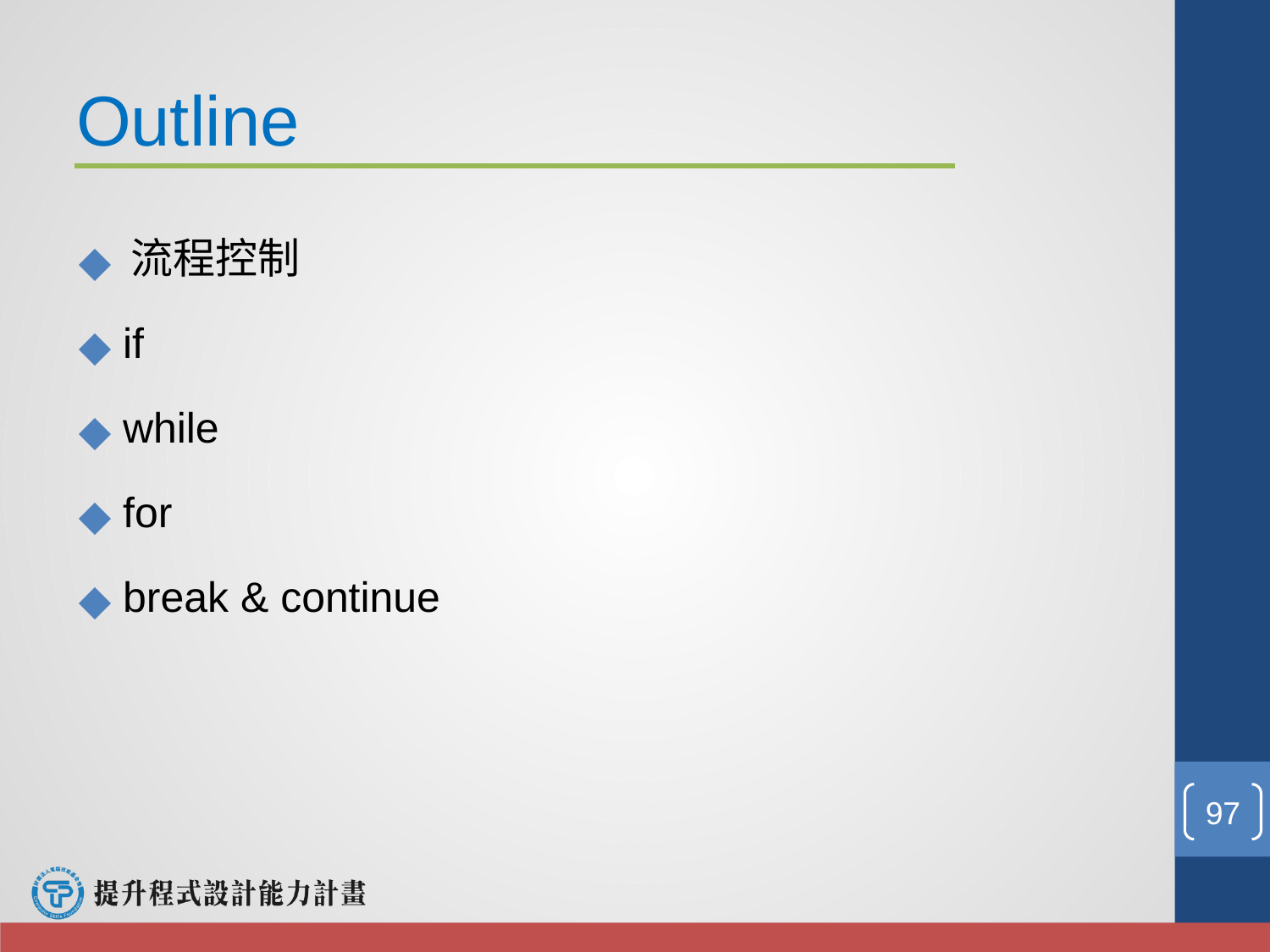

Outline
 流程控制
 if
 while
 for
 break & continue

97